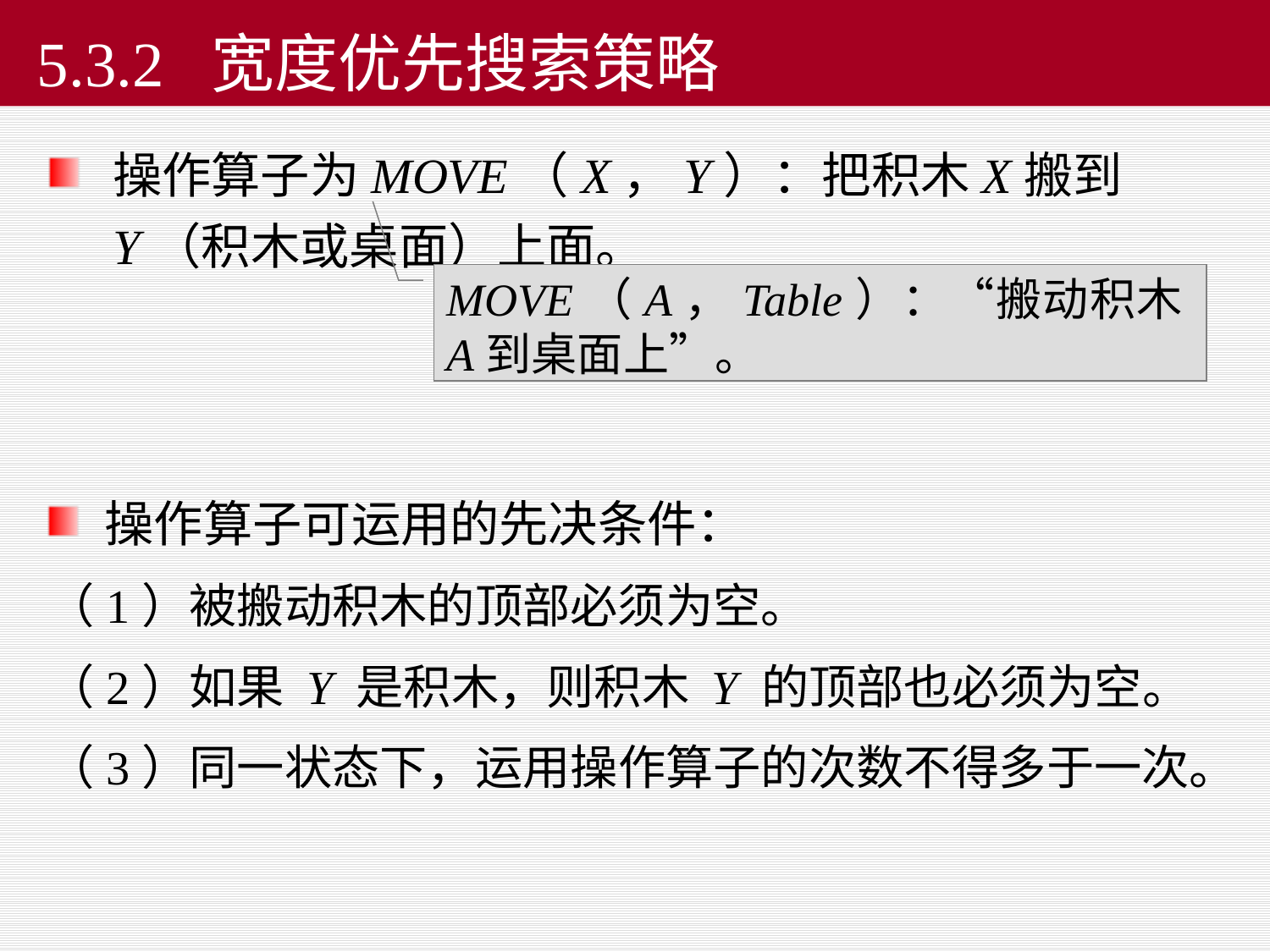

# 5.3.2  宽度优先搜索策略
操作算子为MOVE（X，Y）：把积木X搬到Y（积木或桌面）上面。
MOVE（A，Table）：“搬动积木A到桌面上”。
 操作算子可运用的先决条件：
（1）被搬动积木的顶部必须为空。
（2）如果 Y 是积木，则积木 Y 的顶部也必须为空。
（3）同一状态下，运用操作算子的次数不得多于一次。
51